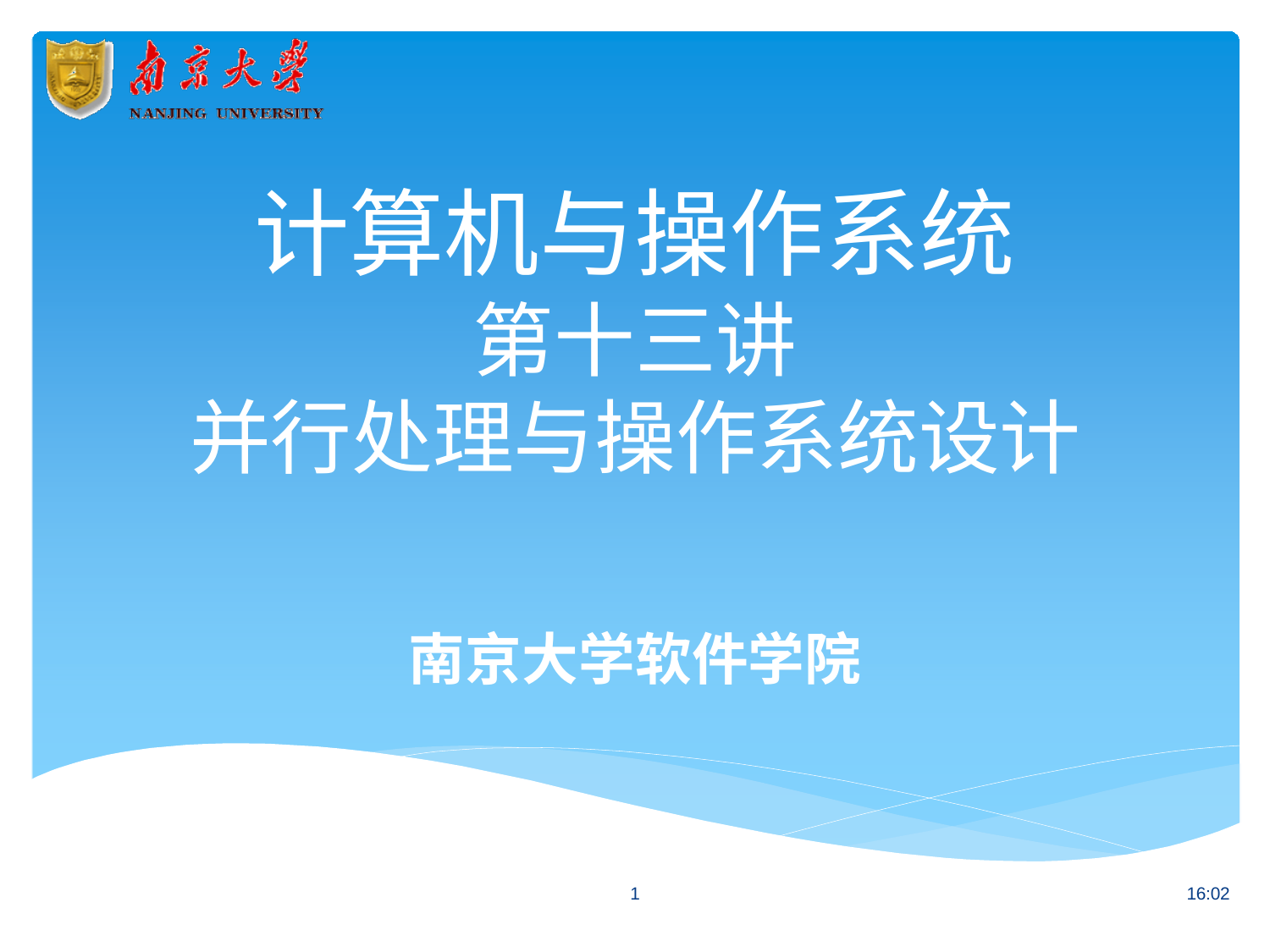

# 计算机与操作系统
第十三讲
并行处理与操作系统设计

南京大学软件学院

1
16:02